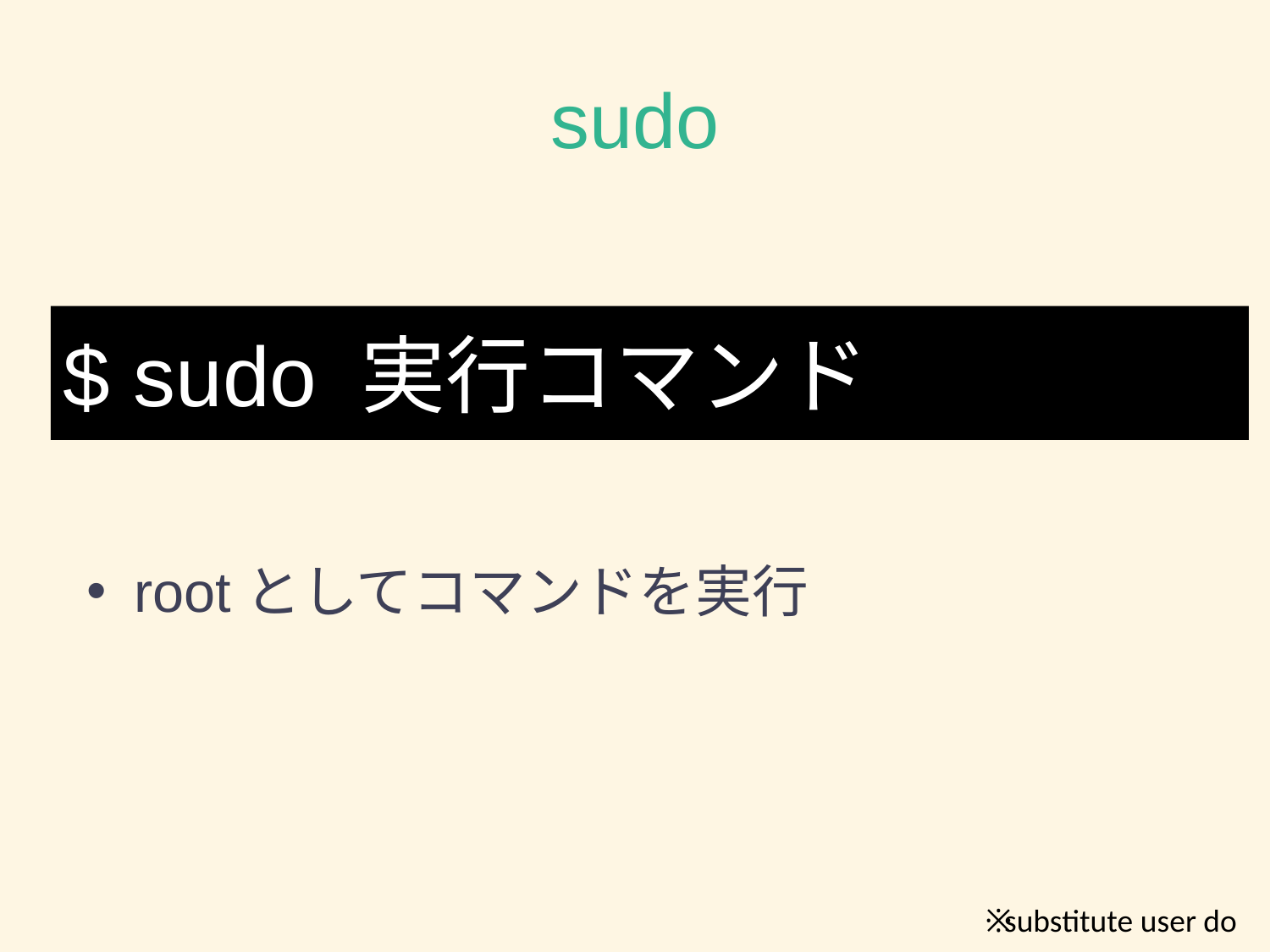

# sudo
$ sudo 実行コマンド
rootとしてコマンドを実行
※substitute user do